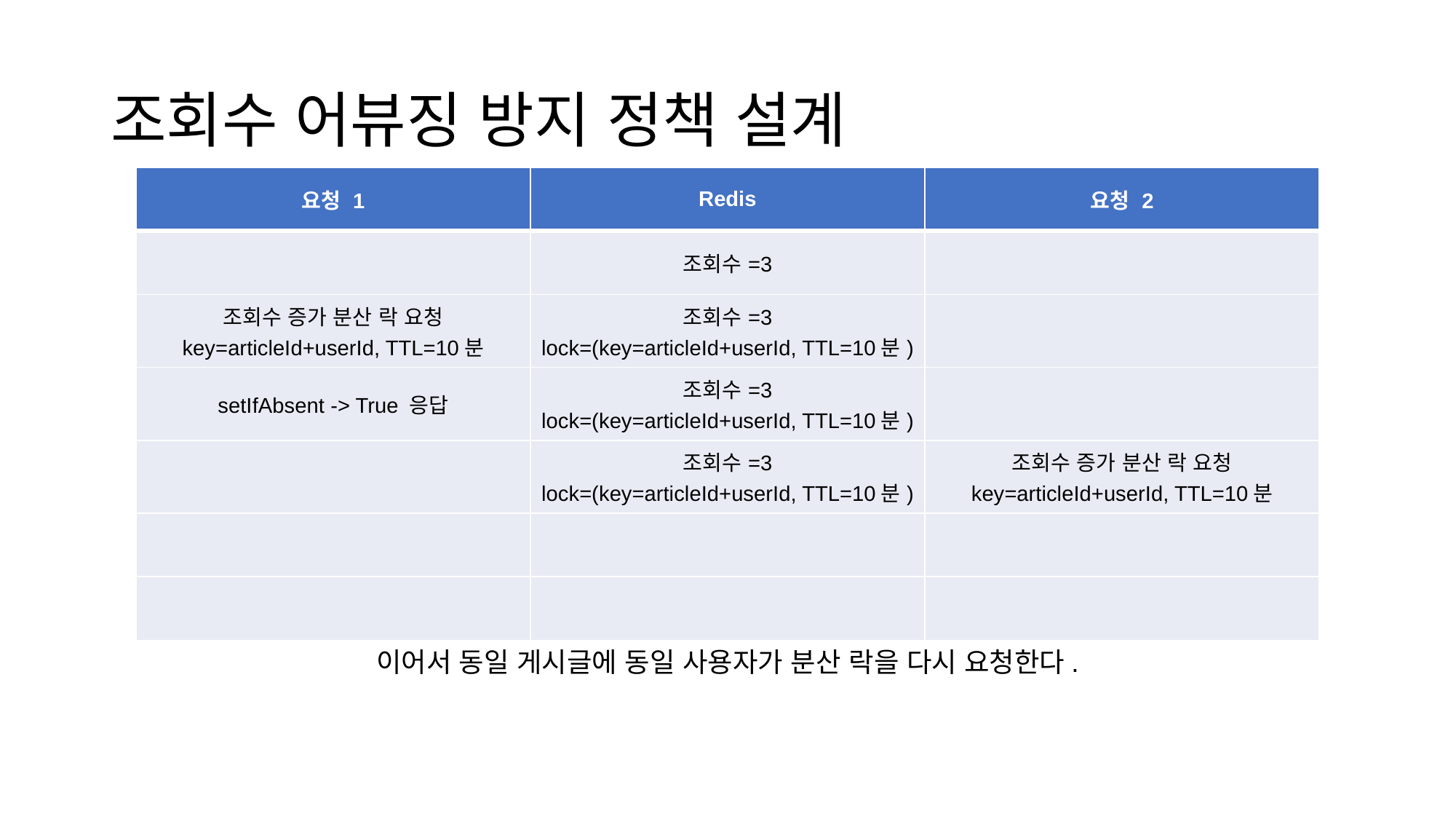

# 조회수 어뷰징 방지 정책 설계
| 요청 1 | Redis | 요청 2 |
| --- | --- | --- |
|  | 조회수=3 |  |
| 조회수 증가 분산 락 요청 key=articleId+userId, TTL=10분 | 조회수=3 lock=(key=articleId+userId, TTL=10분) |  |
| setIfAbsent -> True 응답 | 조회수=3 lock=(key=articleId+userId, TTL=10분) |  |
|  | 조회수=3 lock=(key=articleId+userId, TTL=10분) | 조회수 증가 분산 락 요청 key=articleId+userId, TTL=10분 |
|  |  |  |
|  |  |  |
이어서 동일 게시글에 동일 사용자가 분산 락을 다시 요청한다.